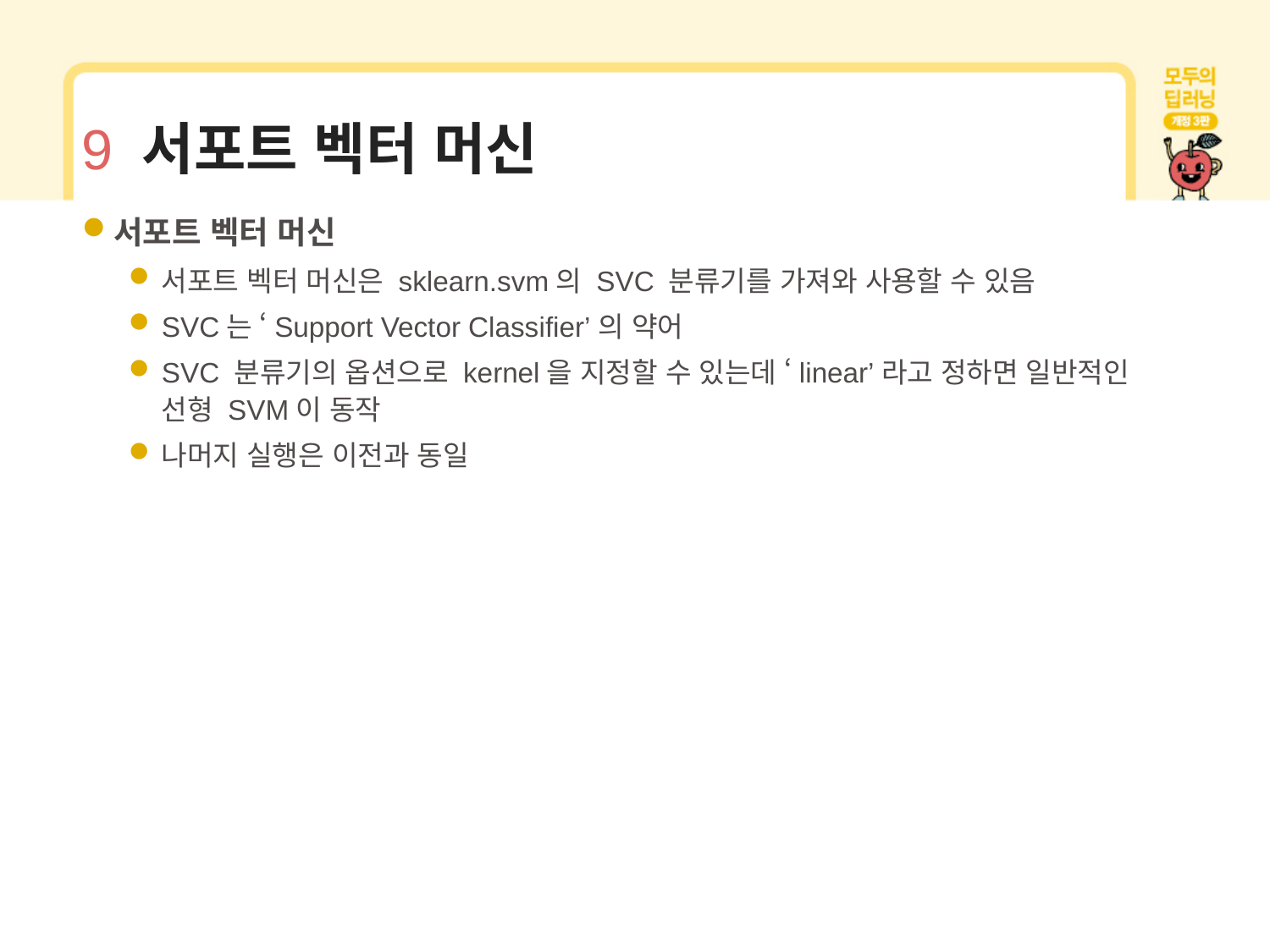

# 9 서포트 벡터 머신
서포트 벡터 머신
서포트 벡터 머신은 sklearn.svm의 SVC 분류기를 가져와 사용할 수 있음
SVC는 ‘Support Vector Classifier’의 약어
SVC 분류기의 옵션으로 kernel을 지정할 수 있는데 ‘linear’라고 정하면 일반적인 선형 SVM이 동작
나머지 실행은 이전과 동일